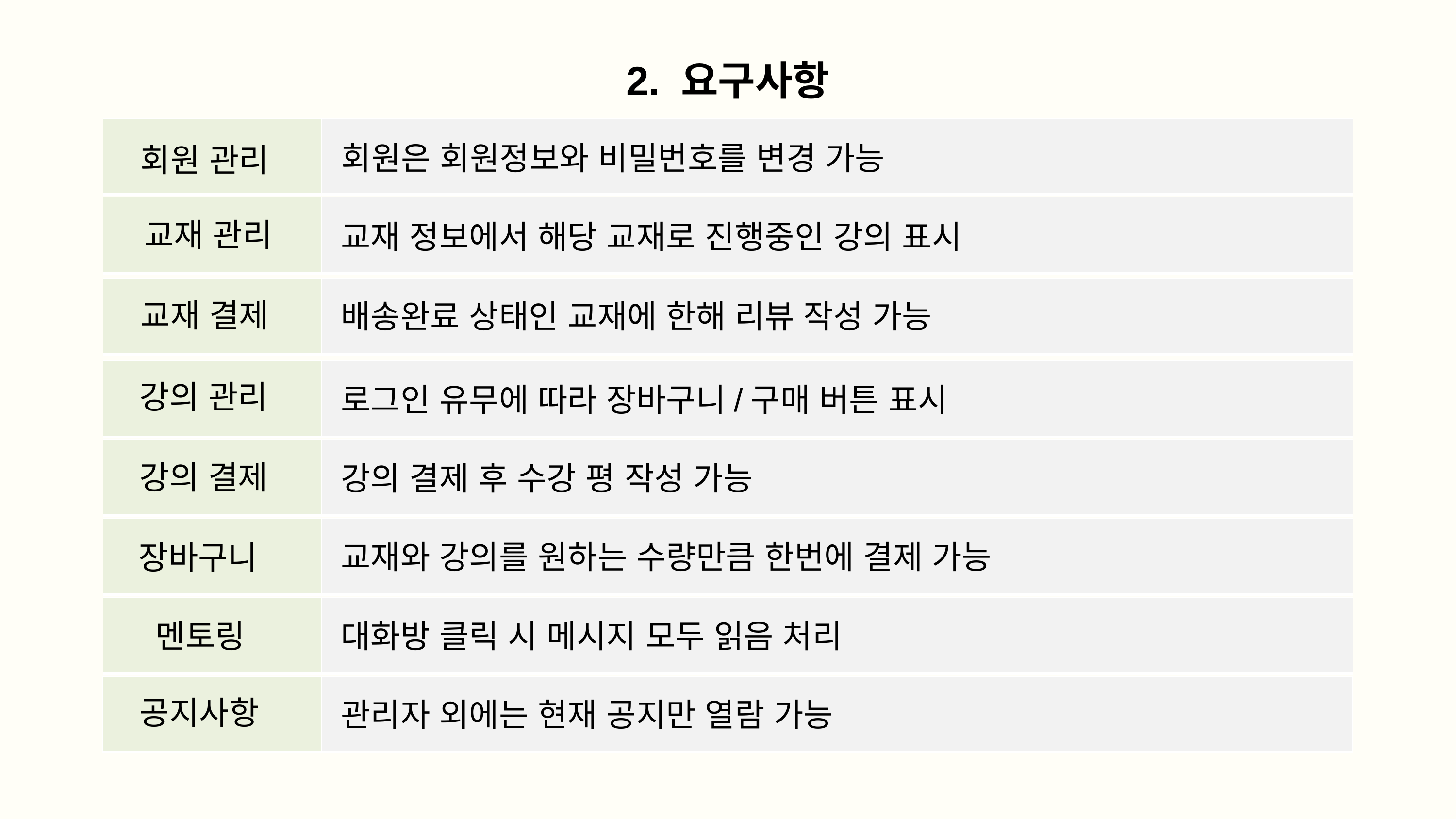

2. 요구사항
|  |  |
| --- | --- |
회원은 회원정보와 비밀번호를 변경 가능
회원 관리
|  |  |
| --- | --- |
교재 관리
교재 정보에서 해당 교재로 진행중인 강의 표시
|  |  |
| --- | --- |
교재 결제
배송완료 상태인 교재에 한해 리뷰 작성 가능
|  |  |
| --- | --- |
강의 관리
로그인 유무에 따라 장바구니/구매 버튼 표시
|  |  |
| --- | --- |
강의 결제
강의 결제 후 수강 평 작성 가능
|  |  |
| --- | --- |
교재와 강의를 원하는 수량만큼 한번에 결제 가능
장바구니
|  |  |
| --- | --- |
대화방 클릭 시 메시지 모두 읽음 처리
멘토링
|  |  |
| --- | --- |
공지사항
관리자 외에는 현재 공지만 열람 가능